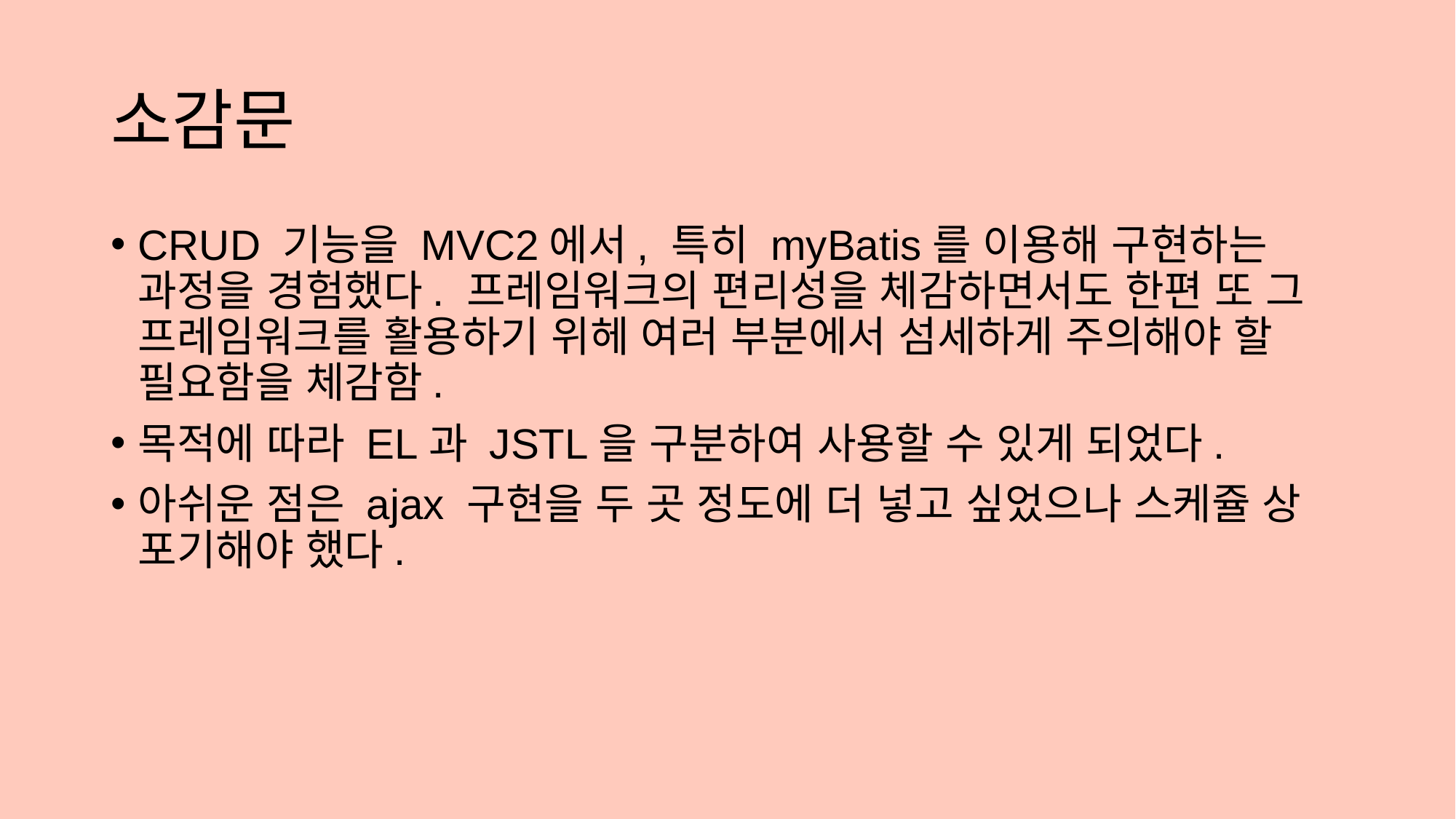

# 소감문
CRUD 기능을 MVC2에서, 특히 myBatis를 이용해 구현하는 과정을 경험했다. 프레임워크의 편리성을 체감하면서도 한편 또 그 프레임워크를 활용하기 위헤 여러 부분에서 섬세하게 주의해야 할 필요함을 체감함.
목적에 따라 EL과 JSTL을 구분하여 사용할 수 있게 되었다.
아쉬운 점은 ajax 구현을 두 곳 정도에 더 넣고 싶었으나 스케쥴 상 포기해야 했다.